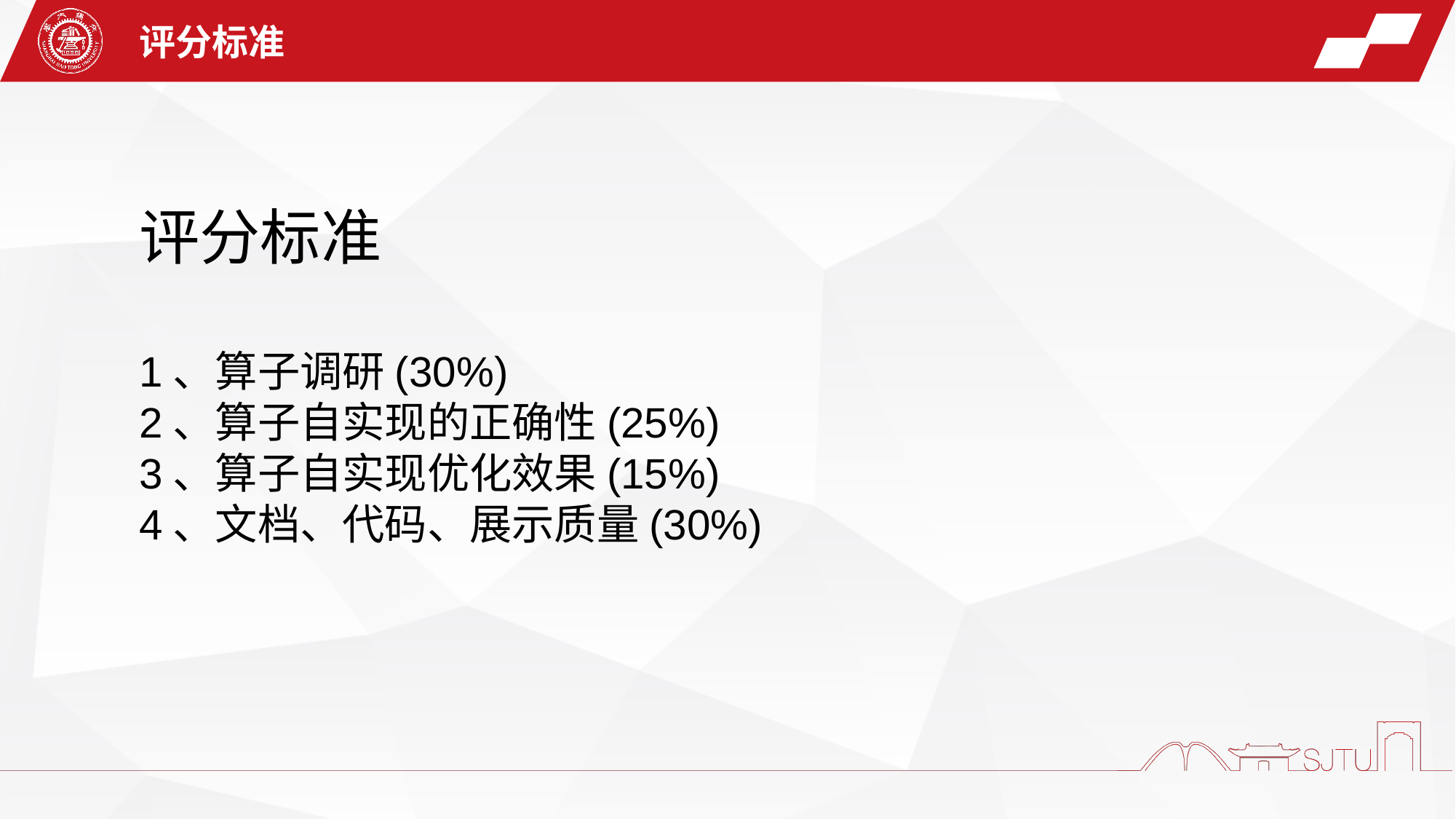

评分标准
评分标准

1、算子调研(30%)
2、算子自实现的正确性(25%)
3、算子自实现优化效果(15%)
4、文档、代码、展示质量(30%)